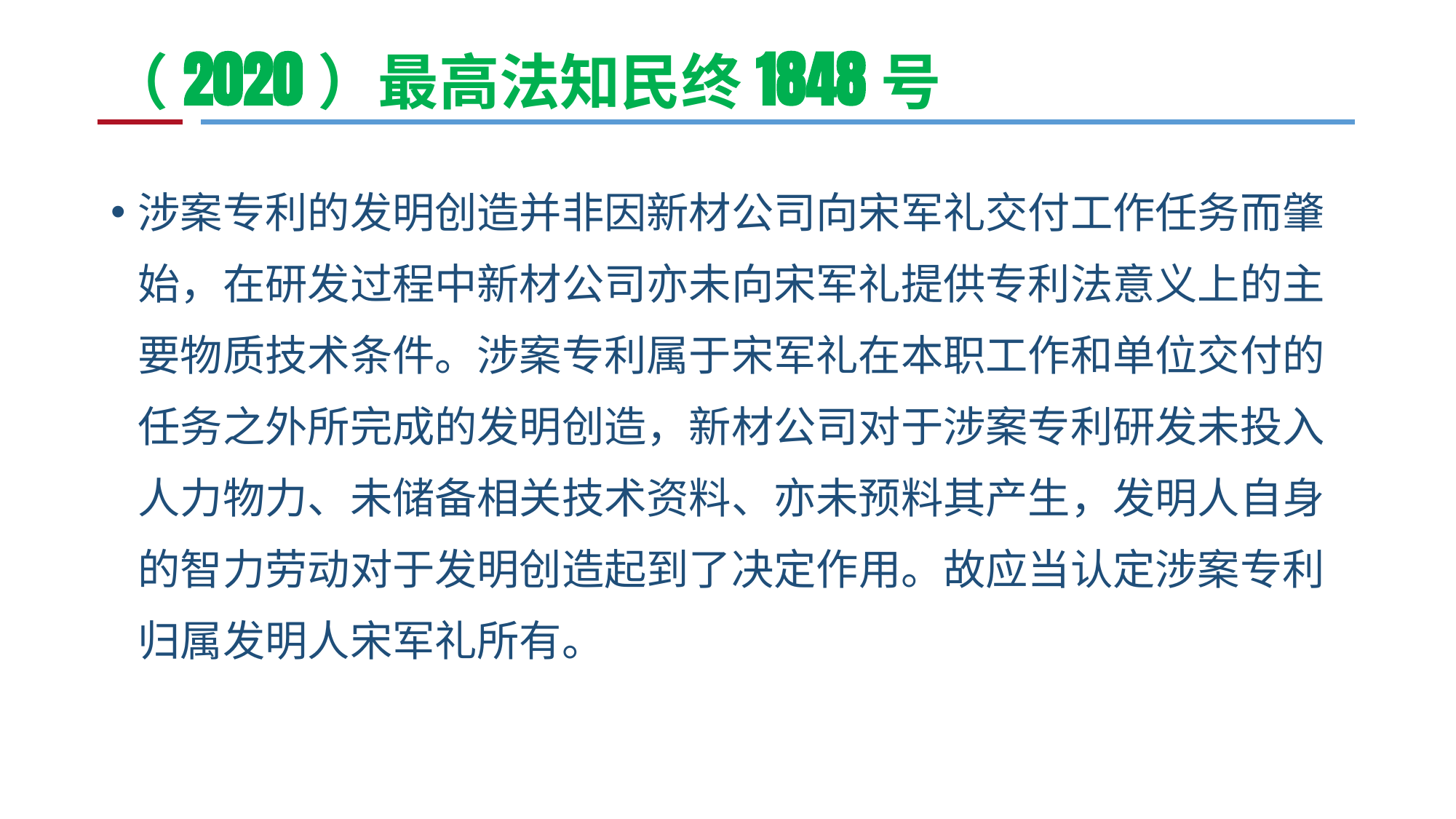

# （2020）最高法知民终1848号
涉案专利的发明创造并非因新材公司向宋军礼交付工作任务而肇始，在研发过程中新材公司亦未向宋军礼提供专利法意义上的主要物质技术条件。涉案专利属于宋军礼在本职工作和单位交付的任务之外所完成的发明创造，新材公司对于涉案专利研发未投入人力物力、未储备相关技术资料、亦未预料其产生，发明人自身的智力劳动对于发明创造起到了决定作用。故应当认定涉案专利归属发明人宋军礼所有。